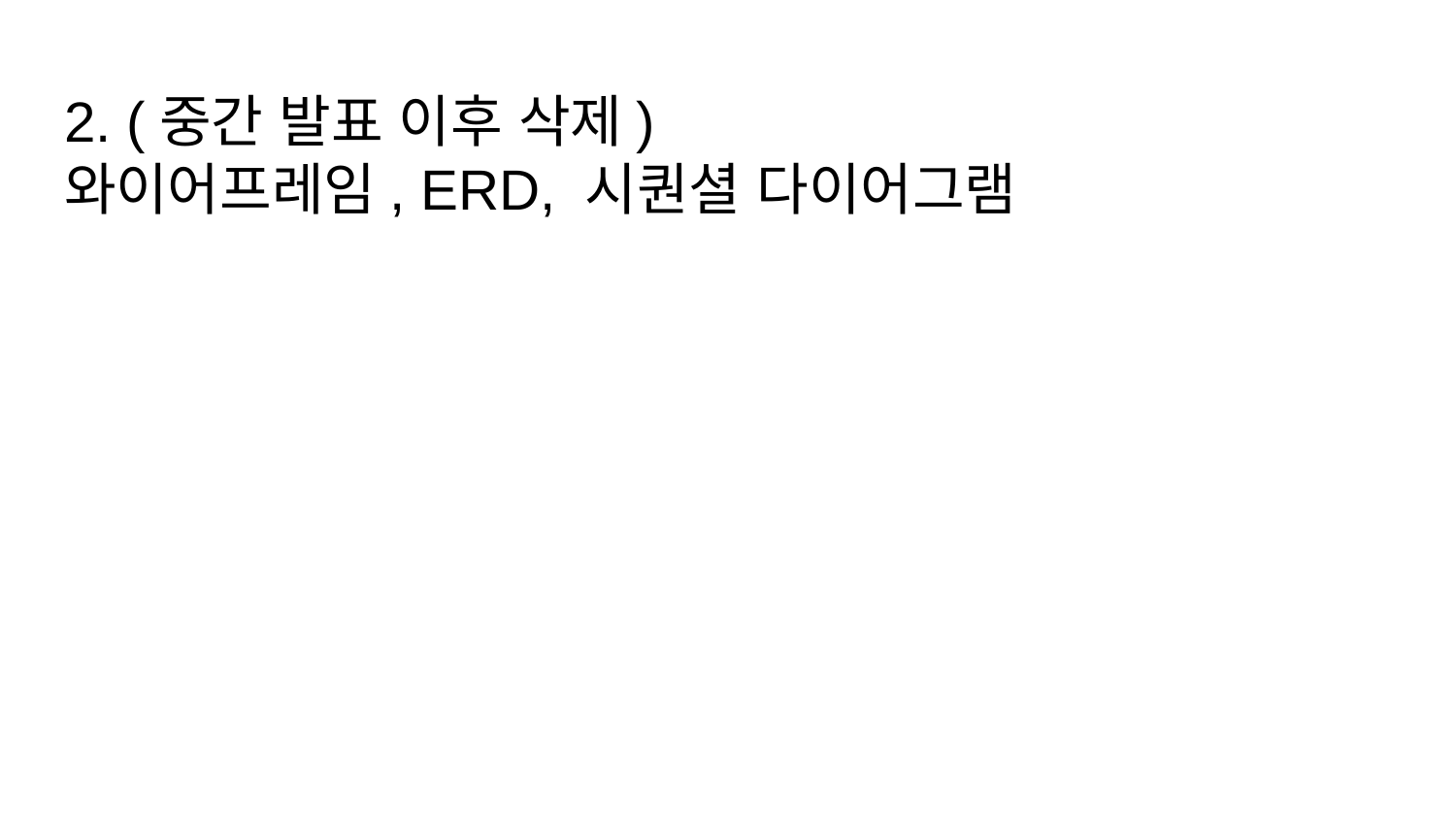

# 2. (중간 발표 이후 삭제)
와이어프레임, ERD, 시퀀셜 다이어그램